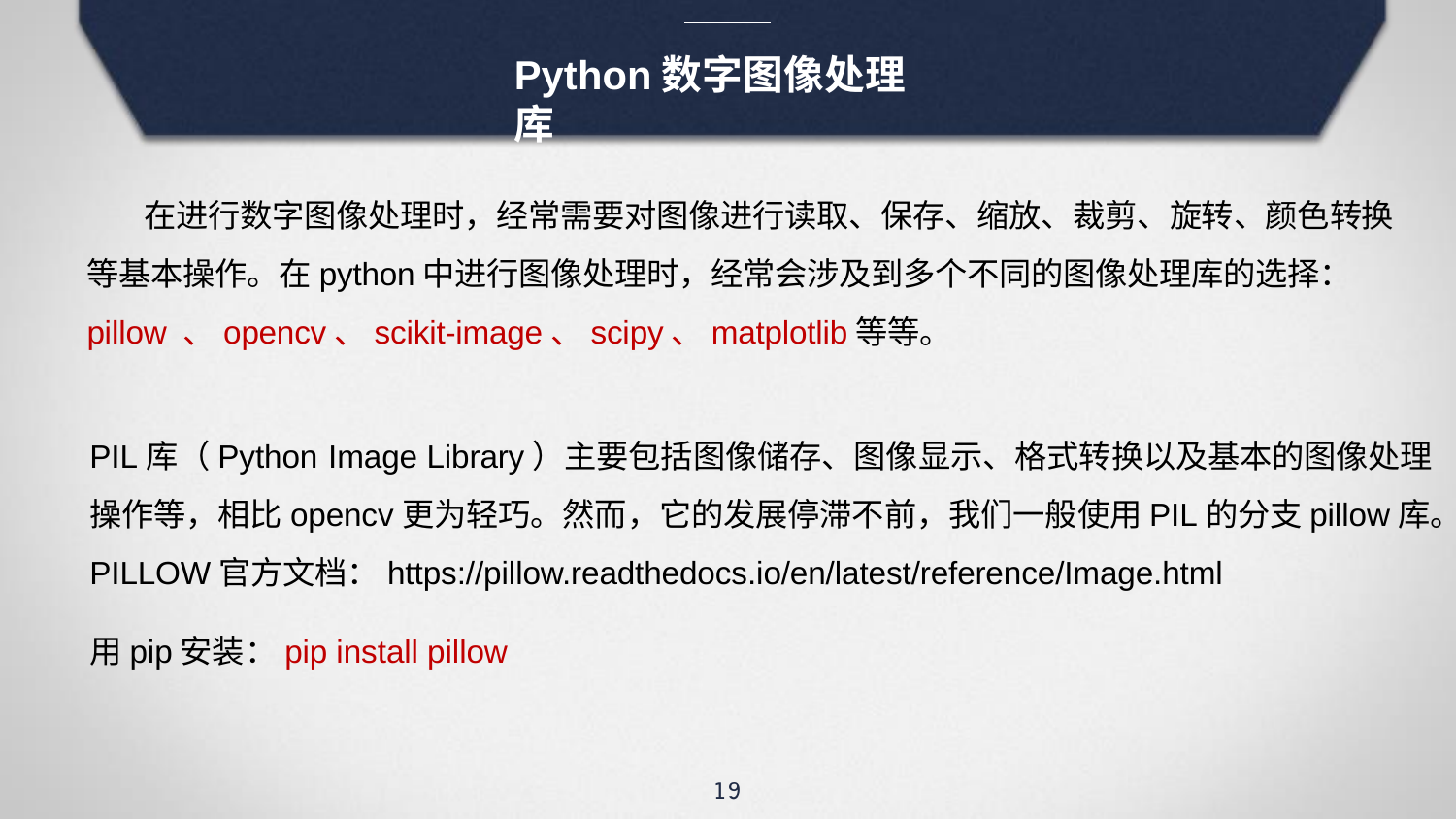

# Python数字图像处理库
       在进行数字图像处理时，经常需要对图像进行读取、保存、缩放、裁剪、旋转、颜色转换等基本操作。在python中进行图像处理时，经常会涉及到多个不同的图像处理库的选择： pillow 、opencv、scikit-image、scipy、matplotlib等等。
PIL库（Python Image Library）主要包括图像储存、图像显示、格式转换以及基本的图像处理操作等，相比opencv更为轻巧。然而，它的发展停滞不前，我们一般使用PIL的分支pillow库。
PILLOW官方文档：https://pillow.readthedocs.io/en/latest/reference/Image.html
用pip安装：pip install pillow
19